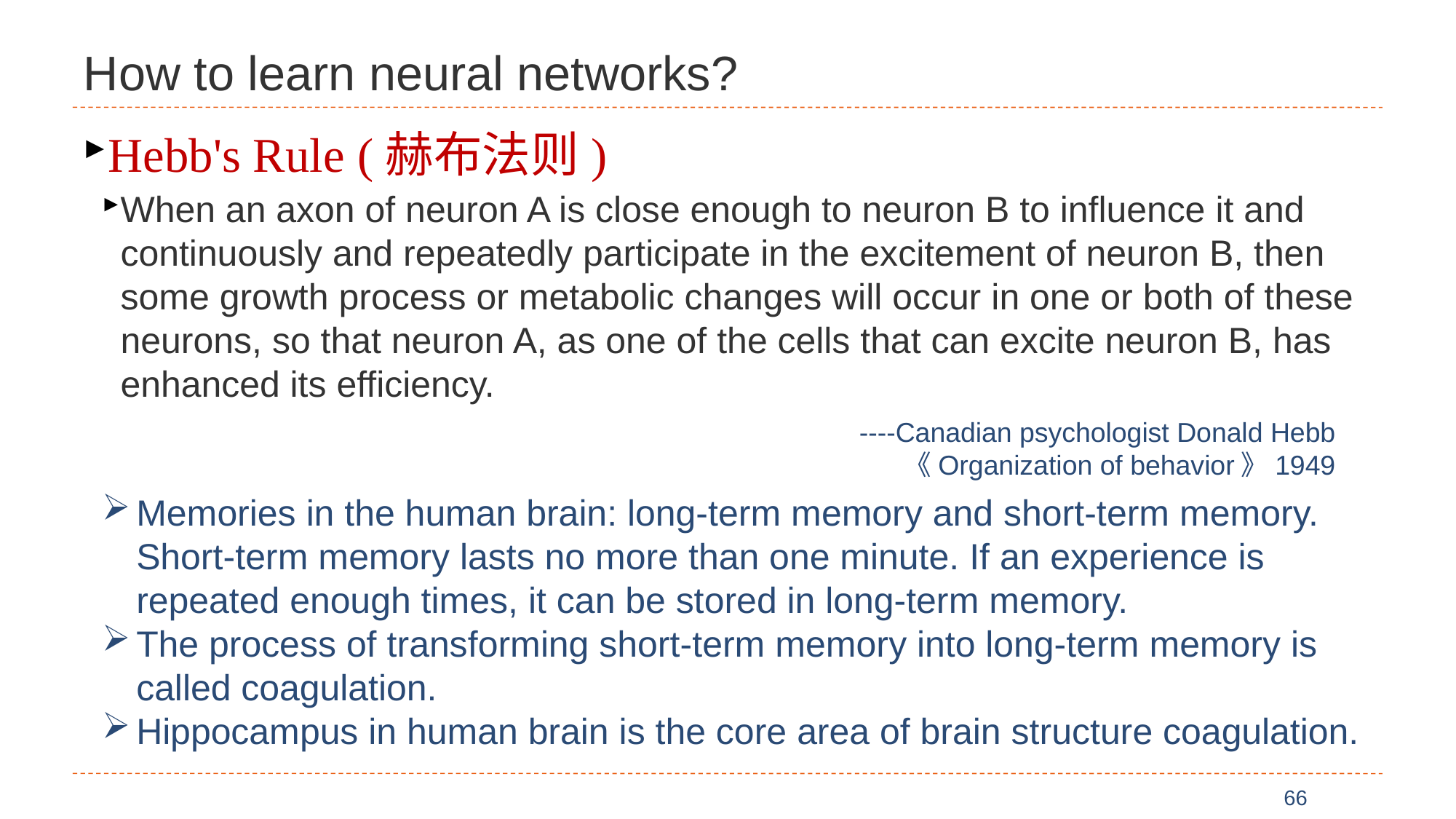

# How to learn neural networks?
Hebb's Rule (赫布法则)
When an axon of neuron A is close enough to neuron B to influence it and continuously and repeatedly participate in the excitement of neuron B, then some growth process or metabolic changes will occur in one or both of these neurons, so that neuron A, as one of the cells that can excite neuron B, has enhanced its efficiency.
----Canadian psychologist Donald Hebb
《Organization of behavior》1949
Memories in the human brain: long-term memory and short-term memory. Short-term memory lasts no more than one minute. If an experience is repeated enough times, it can be stored in long-term memory.
The process of transforming short-term memory into long-term memory is called coagulation.
Hippocampus in human brain is the core area of brain structure coagulation.